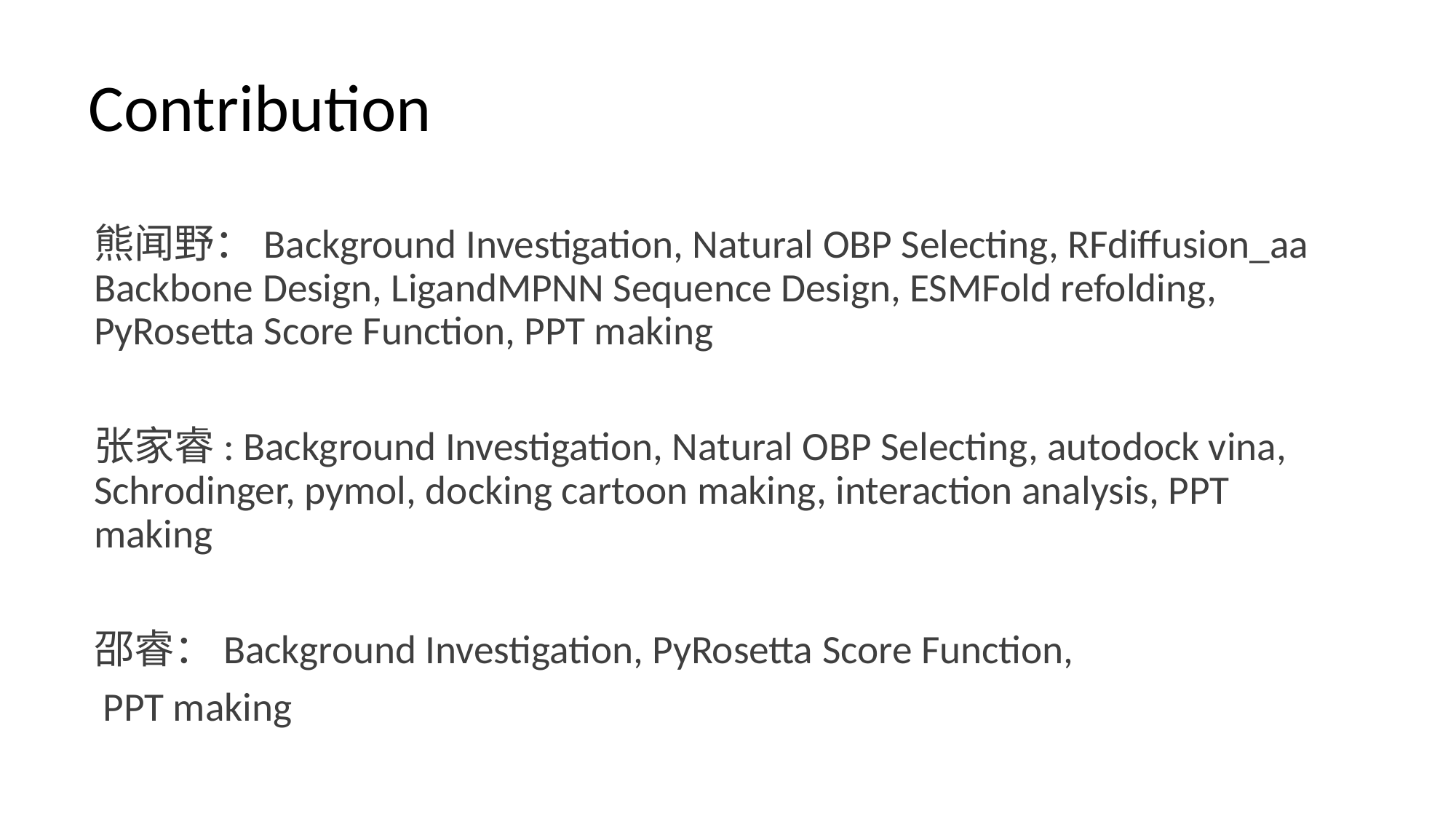

# Contribution
熊闻野：Background Investigation, Natural OBP Selecting, RFdiffusion_aa Backbone Design, LigandMPNN Sequence Design, ESMFold refolding, PyRosetta Score Function, PPT making

张家睿: Background Investigation, Natural OBP Selecting, autodock vina, Schrodinger, pymol, docking cartoon making, interaction analysis, PPT making

邵睿：Background Investigation, PyRosetta Score Function,
 PPT making